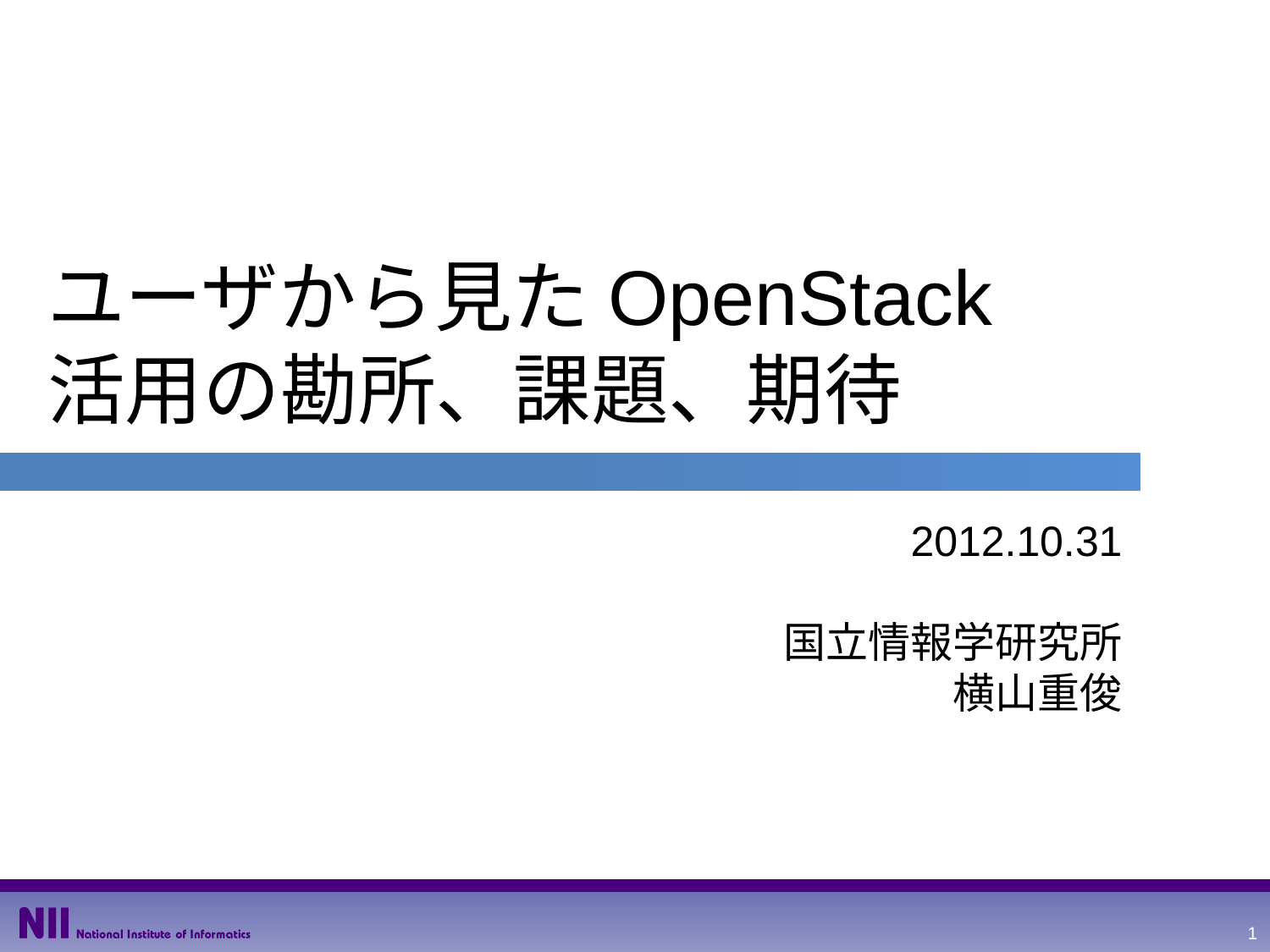

# ユーザから見たOpenStack 活用の勘所、課題、期待
2012.10.31

国立情報学研究所
横山重俊

1